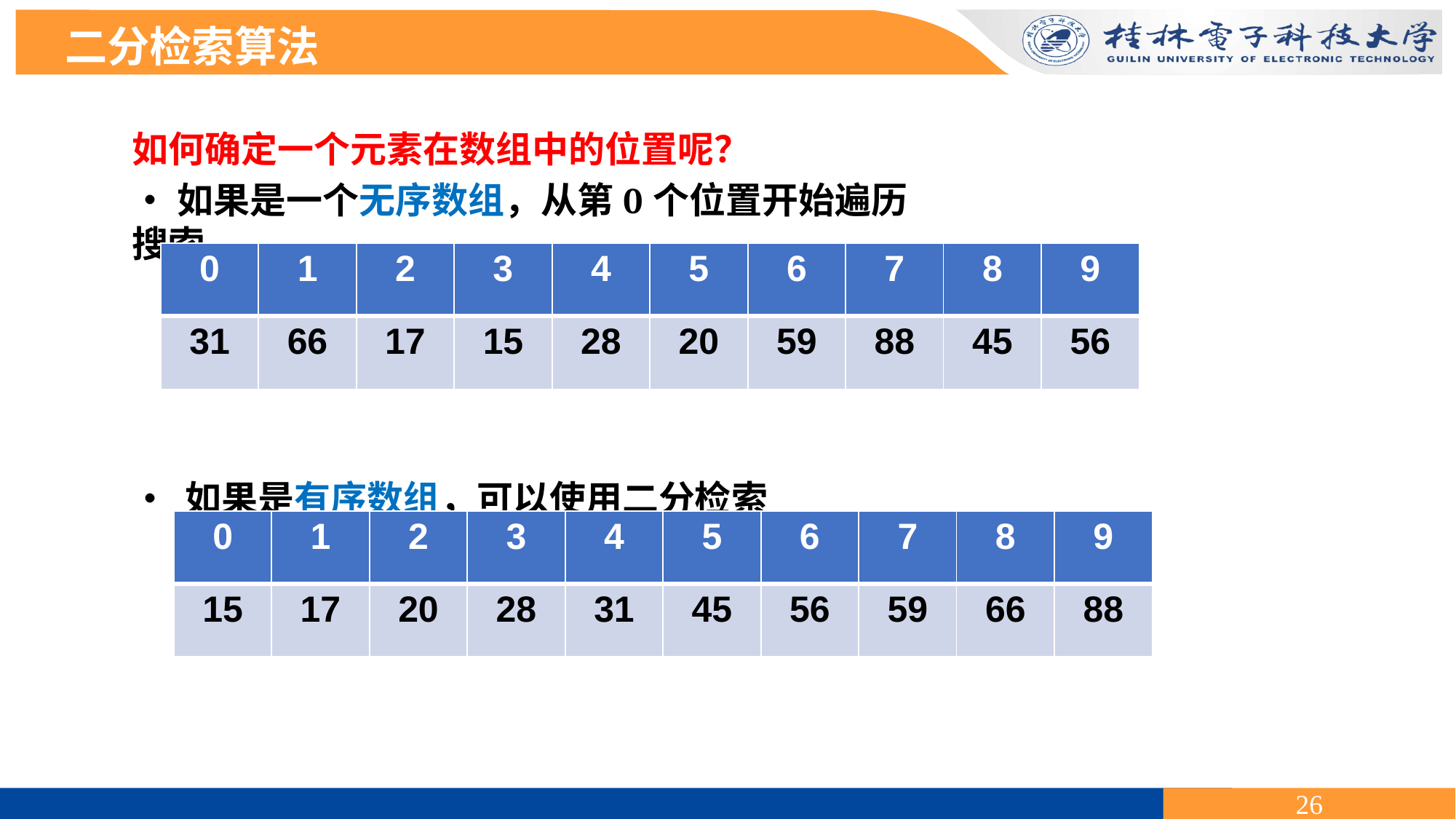

二分检索算法
如何确定一个元素在数组中的位置呢？
•如果是一个无序数组，从第0个位置开始遍历搜索

• 如果是有序数组，可以使用二分检索
| 0 | 1 | 2 | 3 | 4 | 5 | 6 | 7 | 8 | 9 |
| --- | --- | --- | --- | --- | --- | --- | --- | --- | --- |
| 31 | 66 | 17 | 15 | 28 | 20 | 59 | 88 | 45 | 56 |
| 0 | 1 | 2 | 3 | 4 | 5 | 6 | 7 | 8 | 9 |
| --- | --- | --- | --- | --- | --- | --- | --- | --- | --- |
| 15 | 17 | 20 | 28 | 31 | 45 | 56 | 59 | 66 | 88 |